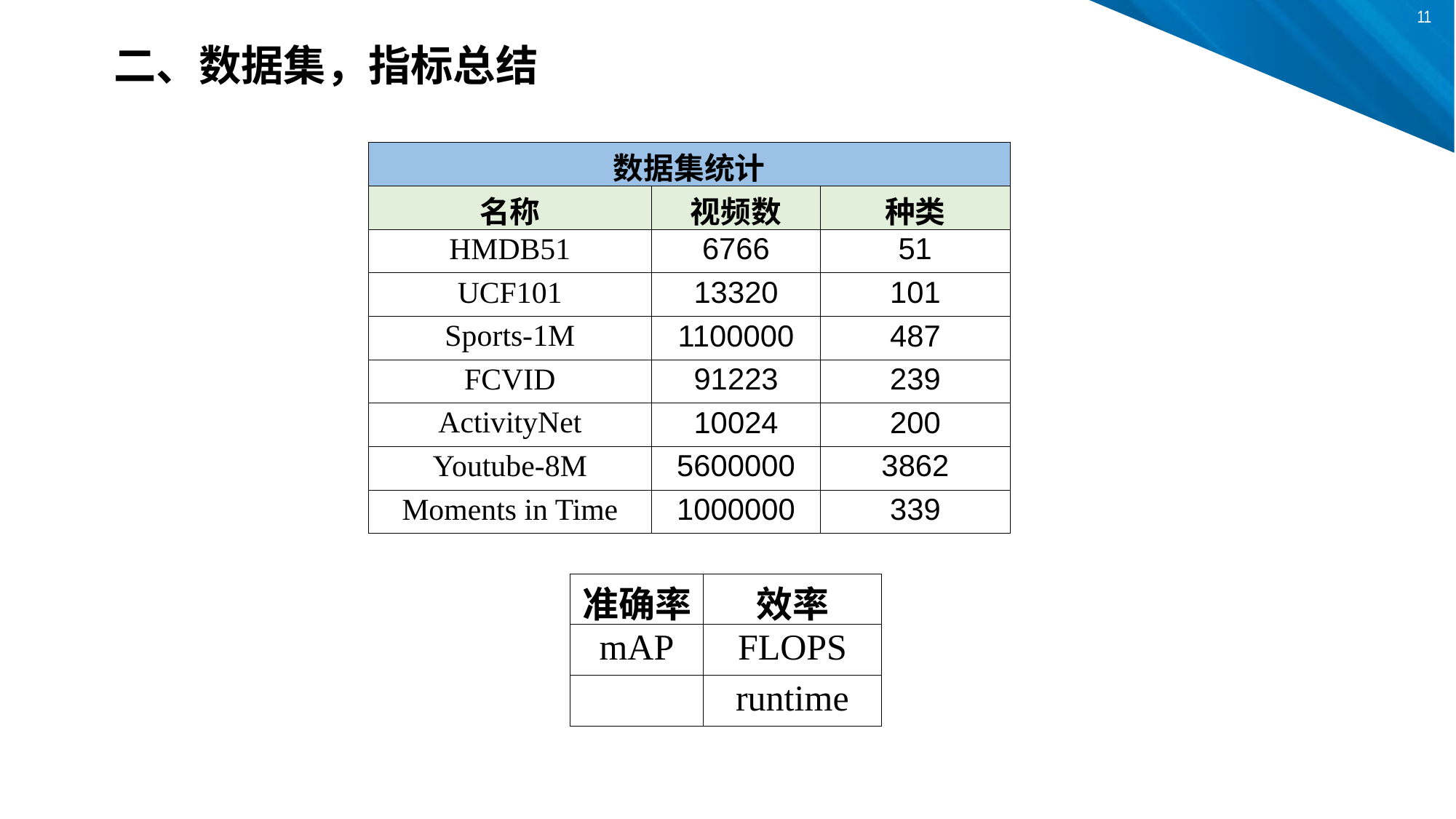

二、数据集，指标总结
| 数据集统计 |  |  |
| --- | --- | --- |
| 名称 | 视频数 | 种类 |
| HMDB51 | 6766 | 51 |
| UCF101 | 13320 | 101 |
| Sports-1M | 1100000 | 487 |
| FCVID | 91223 | 239 |
| ActivityNet | 10024 | 200 |
| Youtube-8M | 5600000 | 3862 |
| Moments in Time | 1000000 | 339 |
| 准确率 | 效率 |
| --- | --- |
| mAP | FLOPS |
|  | runtime |